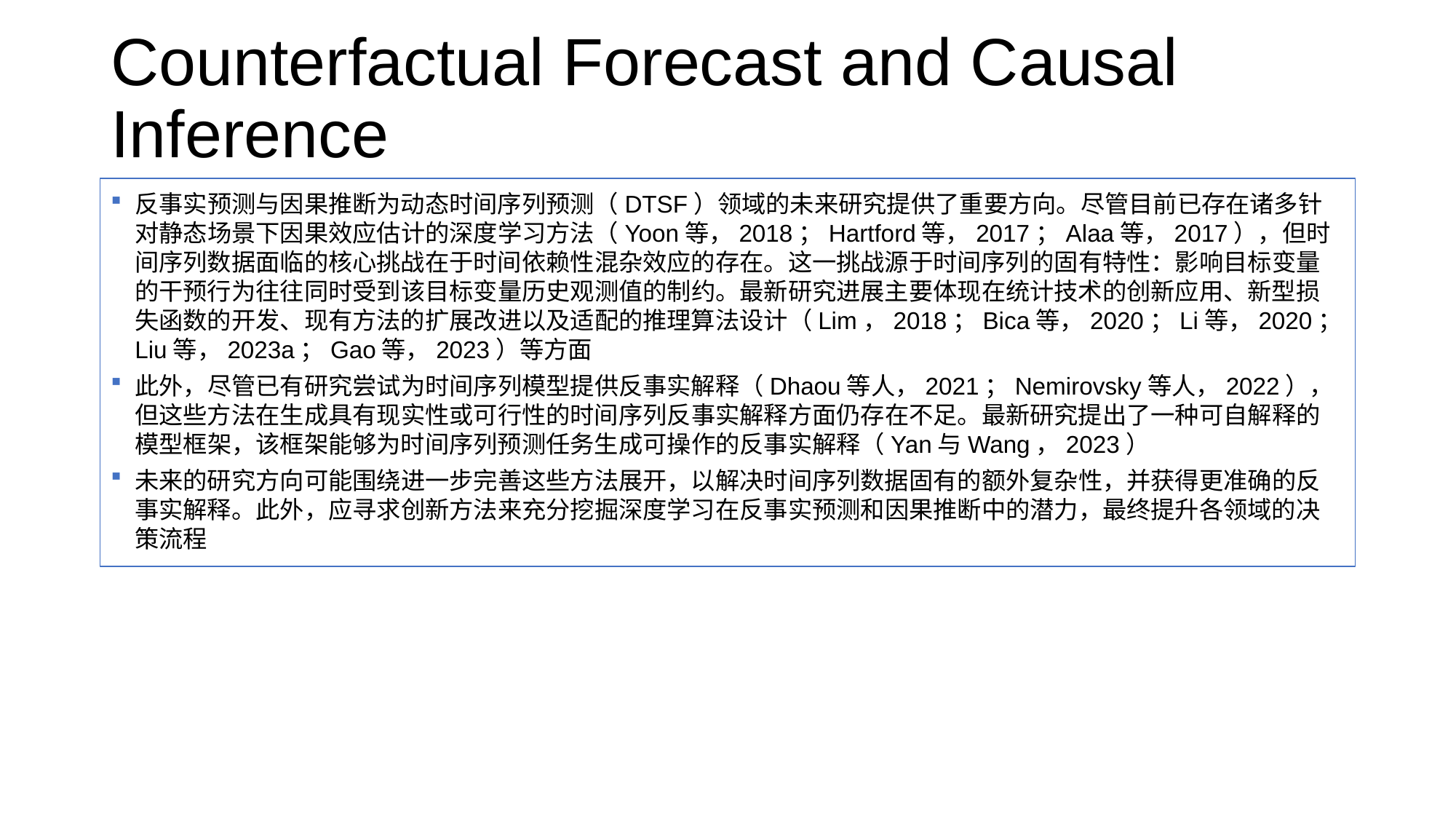

# Counterfactual Forecast and Causal Inference
反事实预测与因果推断为动态时间序列预测（DTSF）领域的未来研究提供了重要方向。尽管目前已存在诸多针对静态场景下因果效应估计的深度学习方法（Yoon等，2018；Hartford等，2017；Alaa等，2017），但时间序列数据面临的核心挑战在于时间依赖性混杂效应的存在。这一挑战源于时间序列的固有特性：影响目标变量的干预行为往往同时受到该目标变量历史观测值的制约。最新研究进展主要体现在统计技术的创新应用、新型损失函数的开发、现有方法的扩展改进以及适配的推理算法设计（Lim，2018；Bica等，2020；Li等，2020；Liu等，2023a；Gao等，2023）等方面
此外，尽管已有研究尝试为时间序列模型提供反事实解释（Dhaou等人，2021；Nemirovsky等人，2022），但这些方法在生成具有现实性或可行性的时间序列反事实解释方面仍存在不足。最新研究提出了一种可自解释的模型框架，该框架能够为时间序列预测任务生成可操作的反事实解释（Yan与Wang，2023）
未来的研究方向可能围绕进一步完善这些方法展开，以解决时间序列数据固有的额外复杂性，并获得更准确的反事实解释。此外，应寻求创新方法来充分挖掘深度学习在反事实预测和因果推断中的潜力，最终提升各领域的决策流程